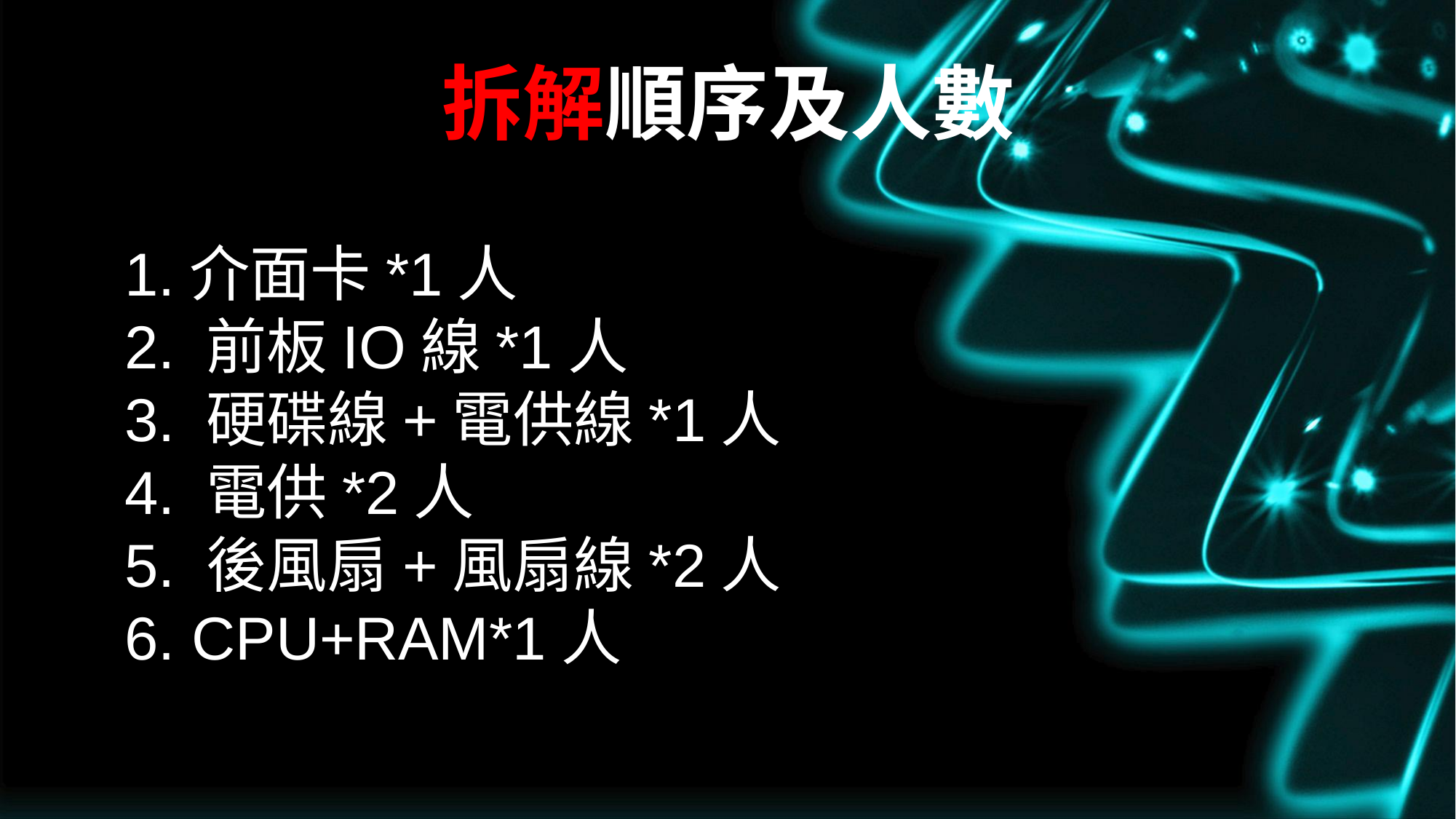

拆解順序及人數
1.介面卡*1人
2. 前板IO線*1人
3. 硬碟線+電供線*1人
4. 電供*2人
5. 後風扇+風扇線*2人
6. CPU+RAM*1人